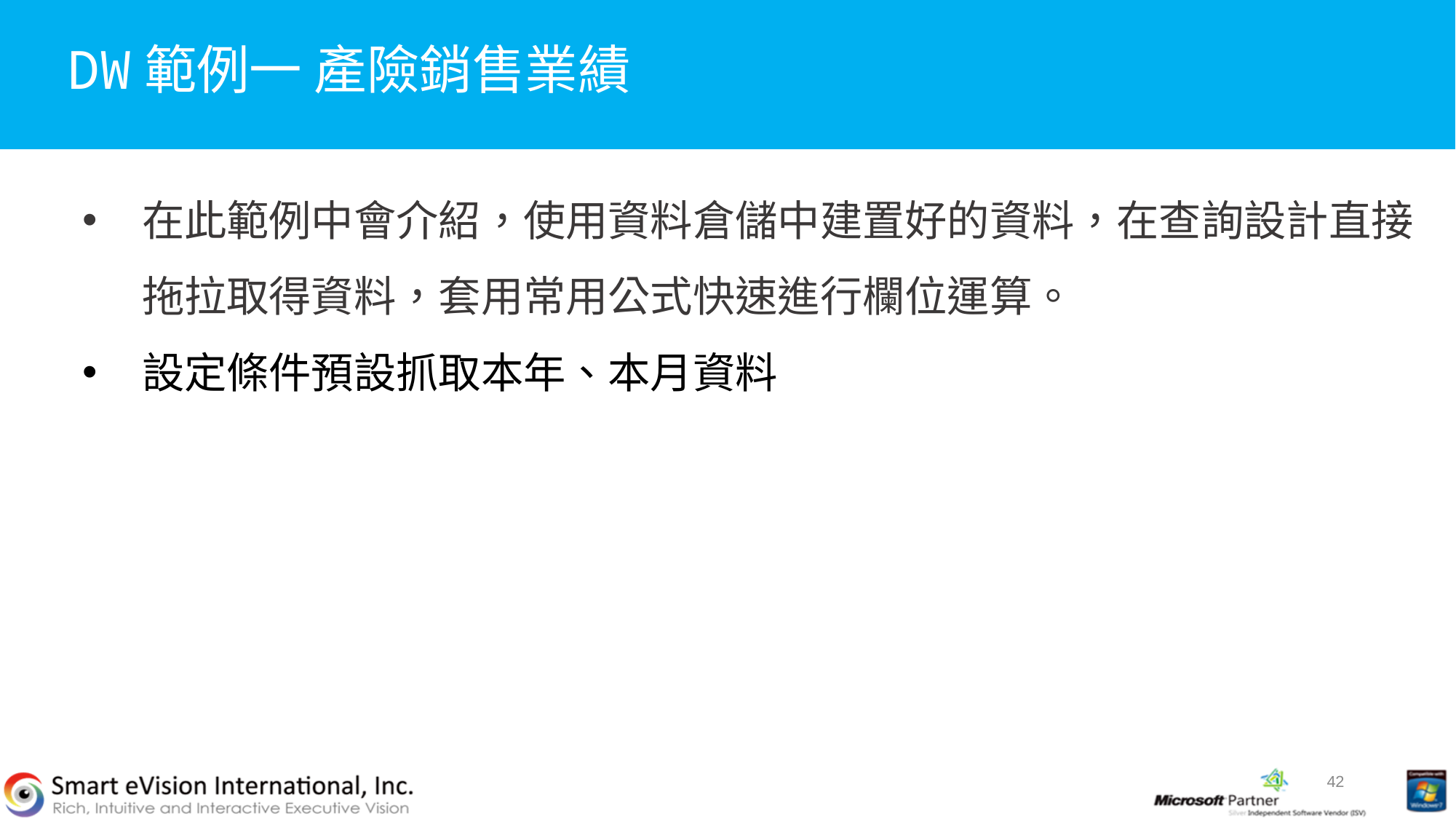

# DW範例一 產險銷售業績
在此範例中會介紹，使用資料倉儲中建置好的資料，在查詢設計直接拖拉取得資料，套用常用公式快速進行欄位運算。
設定條件預設抓取本年、本月資料

42